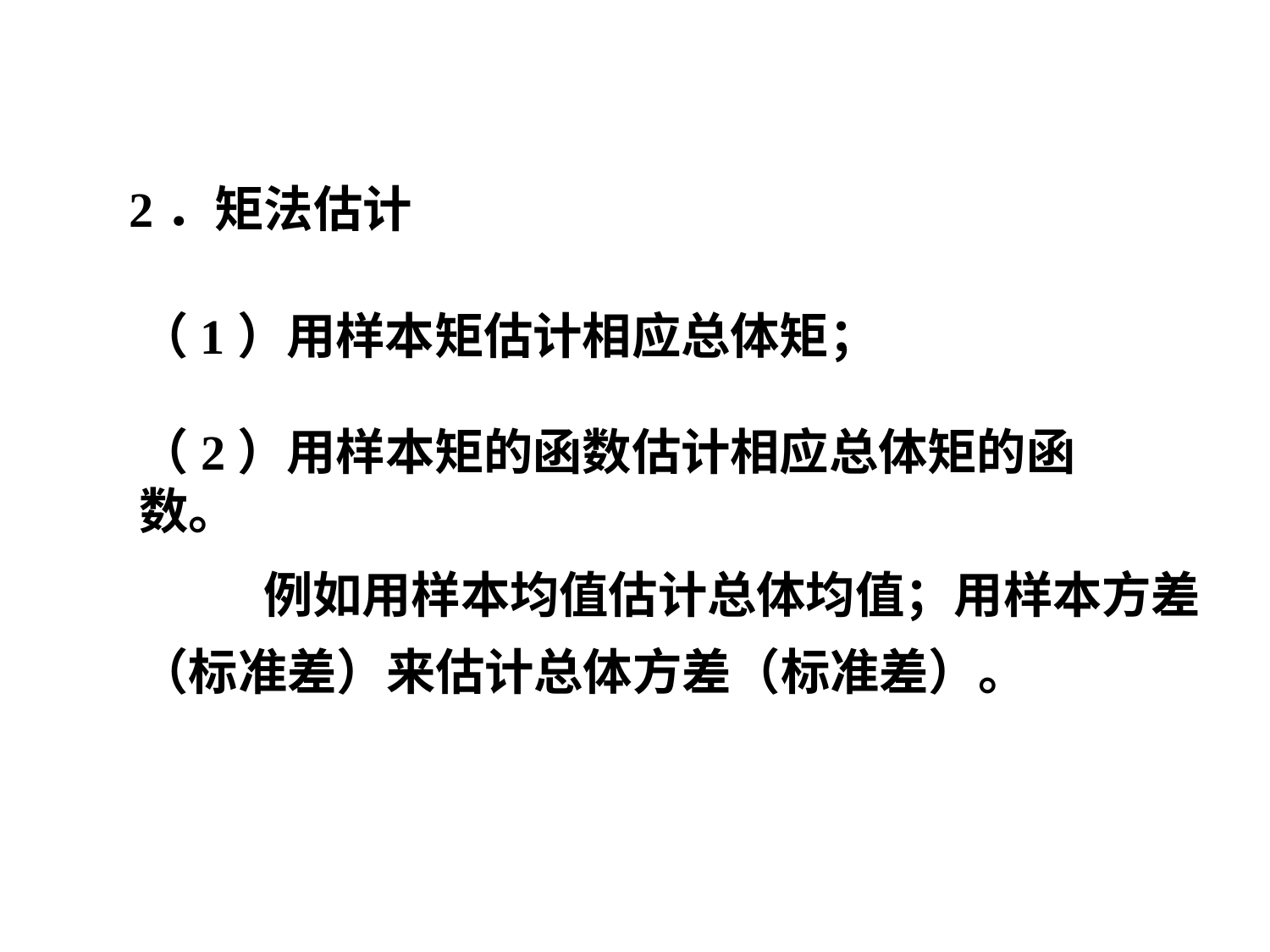

2．矩法估计
（1）用样本矩估计相应总体矩；
（2）用样本矩的函数估计相应总体矩的函数。
          例如用样本均值估计总体均值；用样本方差（标准差）来估计总体方差（标准差）。